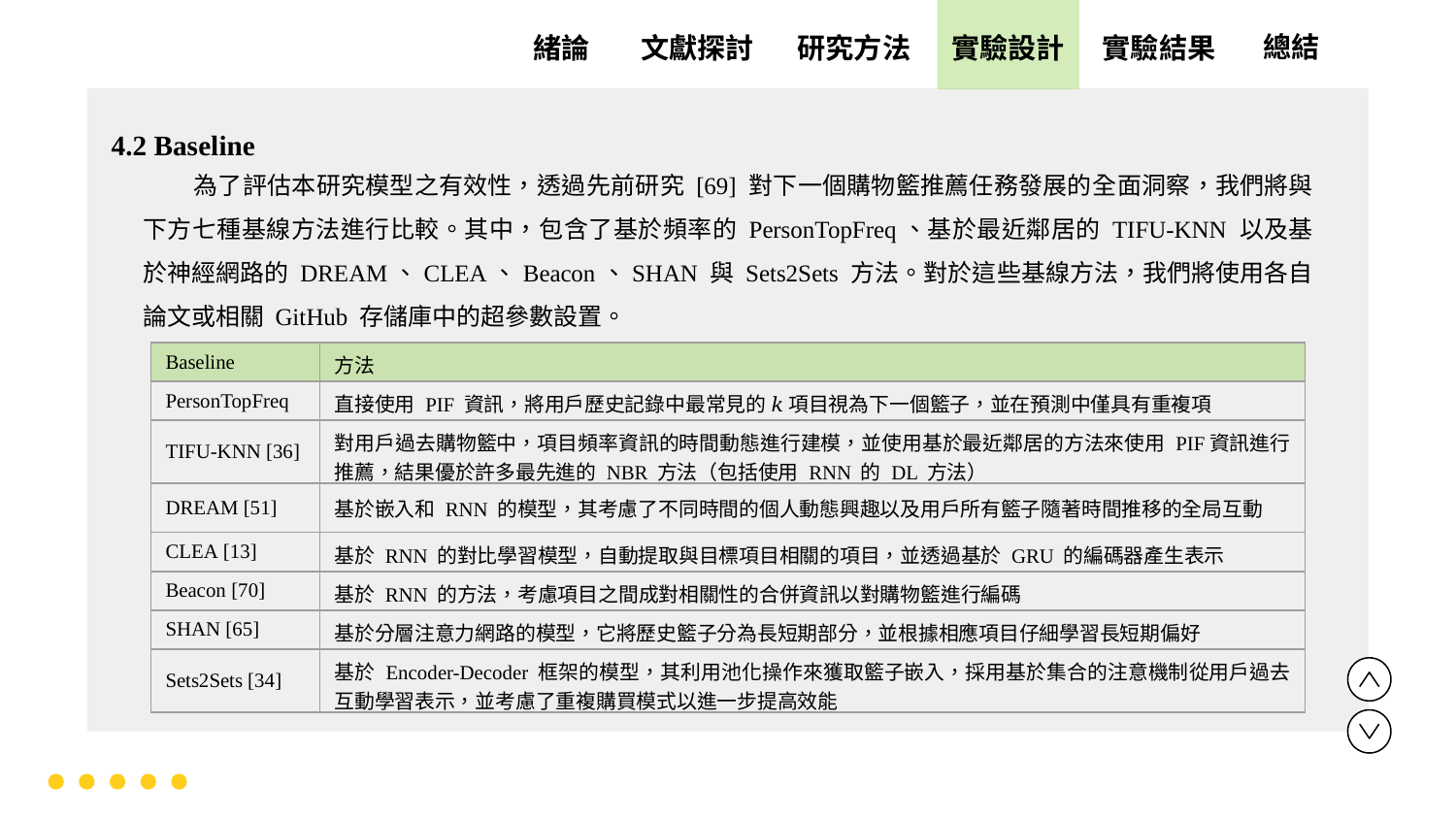

實驗設計
實驗結果
文獻探討
總結
緒論
研究方法
4.2 Baseline
        為了評估本研究模型之有效性，透過先前研究 [69] 對下一個購物籃推薦任務發展的全面洞察，我們將與下方七種基線方法進行比較。其中，包含了基於頻率的 PersonTopFreq、基於最近鄰居的 TIFU-KNN 以及基於神經網路的 DREAM、CLEA、Beacon、SHAN 與 Sets2Sets 方法。對於這些基線方法，我們將使用各自論文或相關 GitHub 存儲庫中的超參數設置。
| Baseline | 方法 |
| --- | --- |
| PersonTopFreq | 直接使用 PIF 資訊，將用戶歷史記錄中最常見的 𝑘 項目視為下一個籃子，並在預測中僅具有重複項 |
| TIFU-KNN [36] | 對用戶過去購物籃中，項目頻率資訊的時間動態進行建模，並使用基於最近鄰居的方法來使用 PIF資訊進行推薦，結果優於許多最先進的 NBR 方法（包括使用 RNN 的 DL 方法） |
| DREAM [51] | 基於嵌入和 RNN 的模型，其考慮了不同時間的個人動態興趣以及用戶所有籃子隨著時間推移的全局互動 |
| CLEA [13] | 基於 RNN 的對比學習模型，自動提取與目標項目相關的項目，並透過基於 GRU 的編碼器產生表示 |
| Beacon [70] | 基於 RNN 的方法，考慮項目之間成對相關性的合併資訊以對購物籃進行編碼 |
| SHAN [65] | 基於分層注意力網路的模型，它將歷史籃子分為長短期部分，並根據相應項目仔細學習長短期偏好 |
| Sets2Sets [34] | 基於 Encoder-Decoder 框架的模型，其利用池化操作來獲取籃子嵌入，採用基於集合的注意機制從用戶過去互動學習表示，並考慮了重複購買模式以進一步提高效能 |